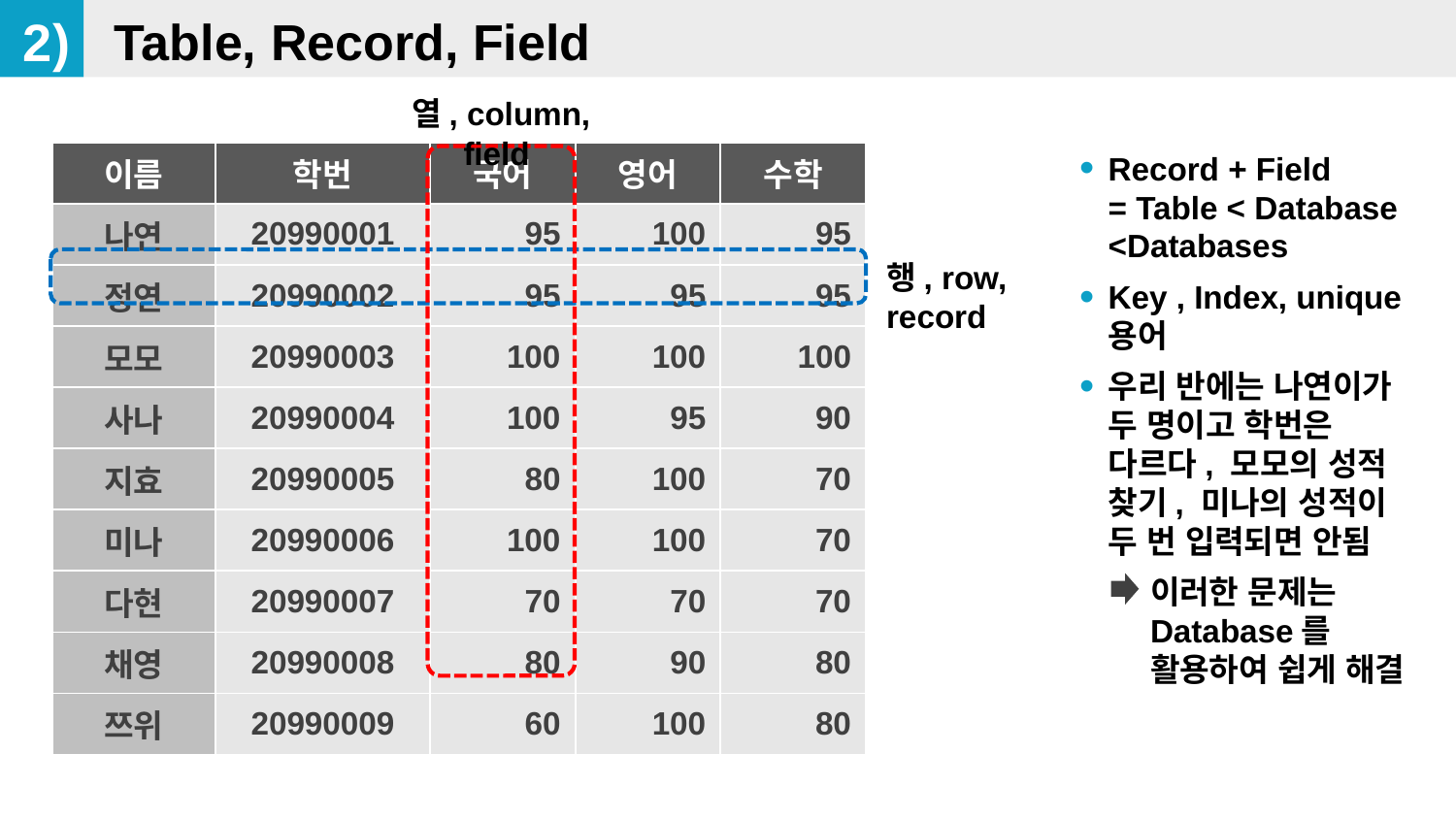

2)
Table, Record, Field
열, column, field
Record + Field
= Table < Database <Databases
Key , Index, unique 용어
우리 반에는 나연이가 두 명이고 학번은 다르다, 모모의 성적 찾기, 미나의 성적이
두 번 입력되면 안됨
이러한 문제는 Database를 활용하여 쉽게 해결

| 이름 | 학번 | 국어 | 영어 | 수학 |
| --- | --- | --- | --- | --- |
| 나연 | 20990001 | 95 | 100 | 95 |
| 정연 | 20990002 | 95 | 95 | 95 |
| 모모 | 20990003 | 100 | 100 | 100 |
| 사나 | 20990004 | 100 | 95 | 90 |
| 지효 | 20990005 | 80 | 100 | 70 |
| 미나 | 20990006 | 100 | 100 | 70 |
| 다현 | 20990007 | 70 | 70 | 70 |
| 채영 | 20990008 | 80 | 90 | 80 |
| 쯔위 | 20990009 | 60 | 100 | 80 |

행, row, record